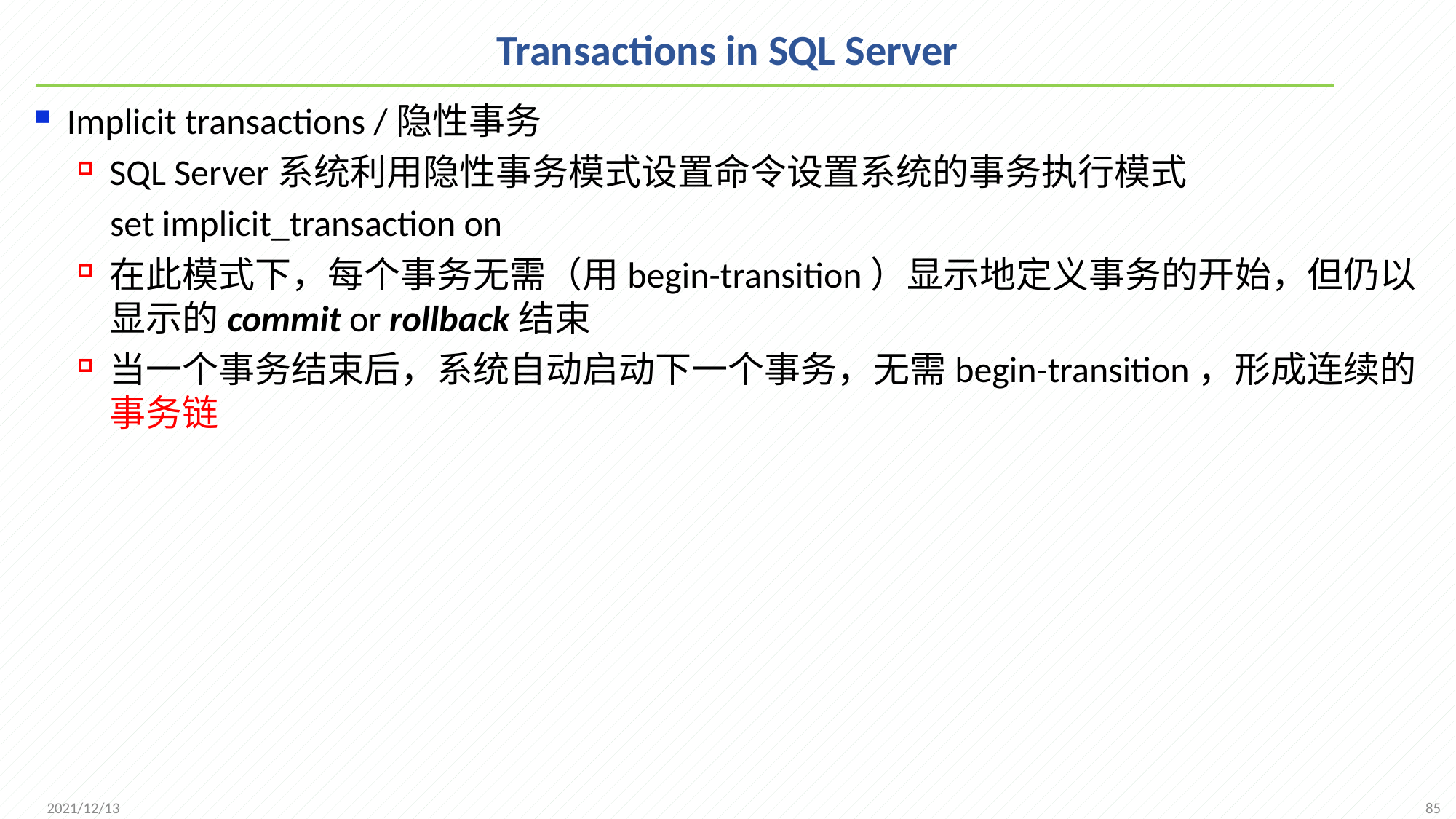

# Transactions in SQL Server
Implicit transactions /隐性事务
SQL Server系统利用隐性事务模式设置命令设置系统的事务执行模式
    set implicit_transaction on
在此模式下，每个事务无需（用begin-transition）显示地定义事务的开始，但仍以显示的commit or rollback结束
当一个事务结束后，系统自动启动下一个事务，无需begin-transition，形成连续的事务链

85
2021/12/13